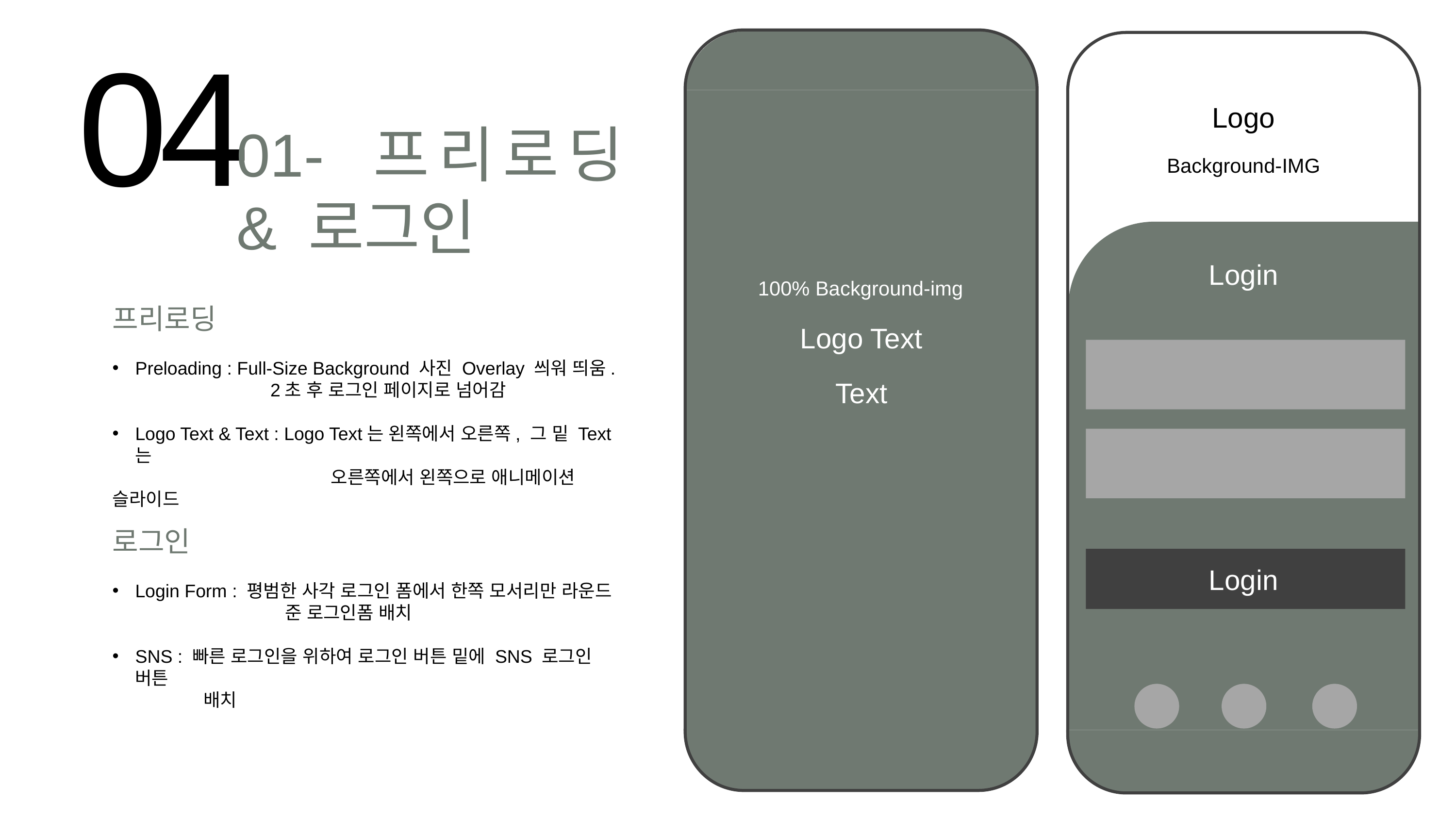

04

Logo
01- 프리로딩 & 로그인
Background-IMG

Login
100% Background-img
프리로딩

Preloading : Full-Size Background 사진 Overlay 씌워 띄움.
                               2초 후 로그인 페이지로 넘어감

Logo Text & Text : Logo Text는 왼쪽에서 오른쪽, 그 밑 Text는
                                          오른쪽에서 왼쪽으로 애니메이션 슬라이드

Logo Text

Text

로그인

Login Form : 평범한 사각 로그인 폼에서 한쪽 모서리만 라운드
                                 준 로그인폼 배치

SNS : 빠른 로그인을 위하여 로그인 버튼 밑에 SNS 로그인 버튼
                 배치

Login